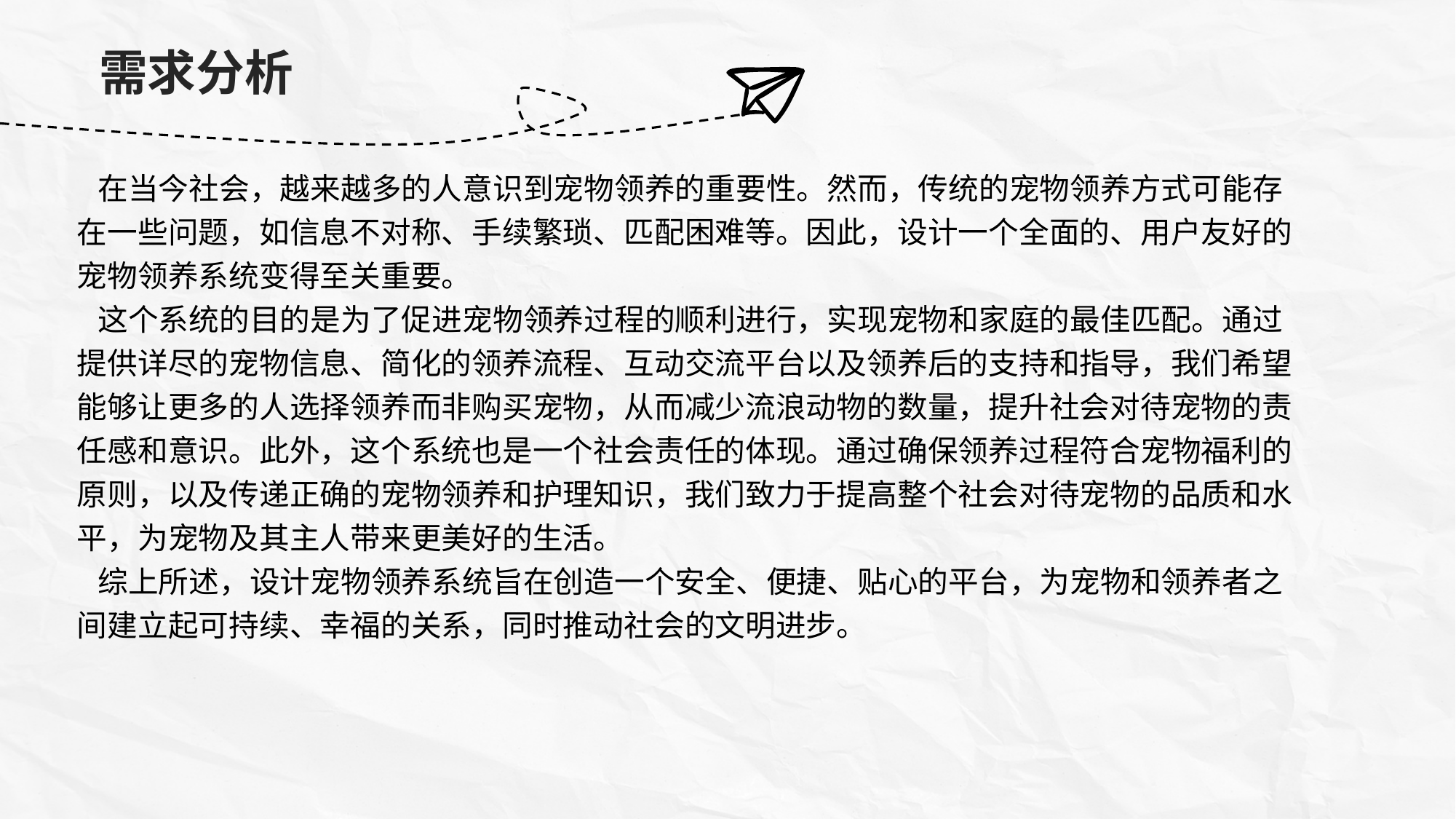

需求分析

  在当今社会，越来越多的人意识到宠物领养的重要性。然而，传统的宠物领养方式可能存在一些问题，如信息不对称、手续繁琐、匹配困难等。因此，设计一个全面的、用户友好的宠物领养系统变得至关重要。
  这个系统的目的是为了促进宠物领养过程的顺利进行，实现宠物和家庭的最佳匹配。通过提供详尽的宠物信息、简化的领养流程、互动交流平台以及领养后的支持和指导，我们希望能够让更多的人选择领养而非购买宠物，从而减少流浪动物的数量，提升社会对待宠物的责任感和意识。此外，这个系统也是一个社会责任的体现。通过确保领养过程符合宠物福利的原则，以及传递正确的宠物领养和护理知识，我们致力于提高整个社会对待宠物的品质和水平，为宠物及其主人带来更美好的生活。
  综上所述，设计宠物领养系统旨在创造一个安全、便捷、贴心的平台，为宠物和领养者之间建立起可持续、幸福的关系，同时推动社会的文明进步。